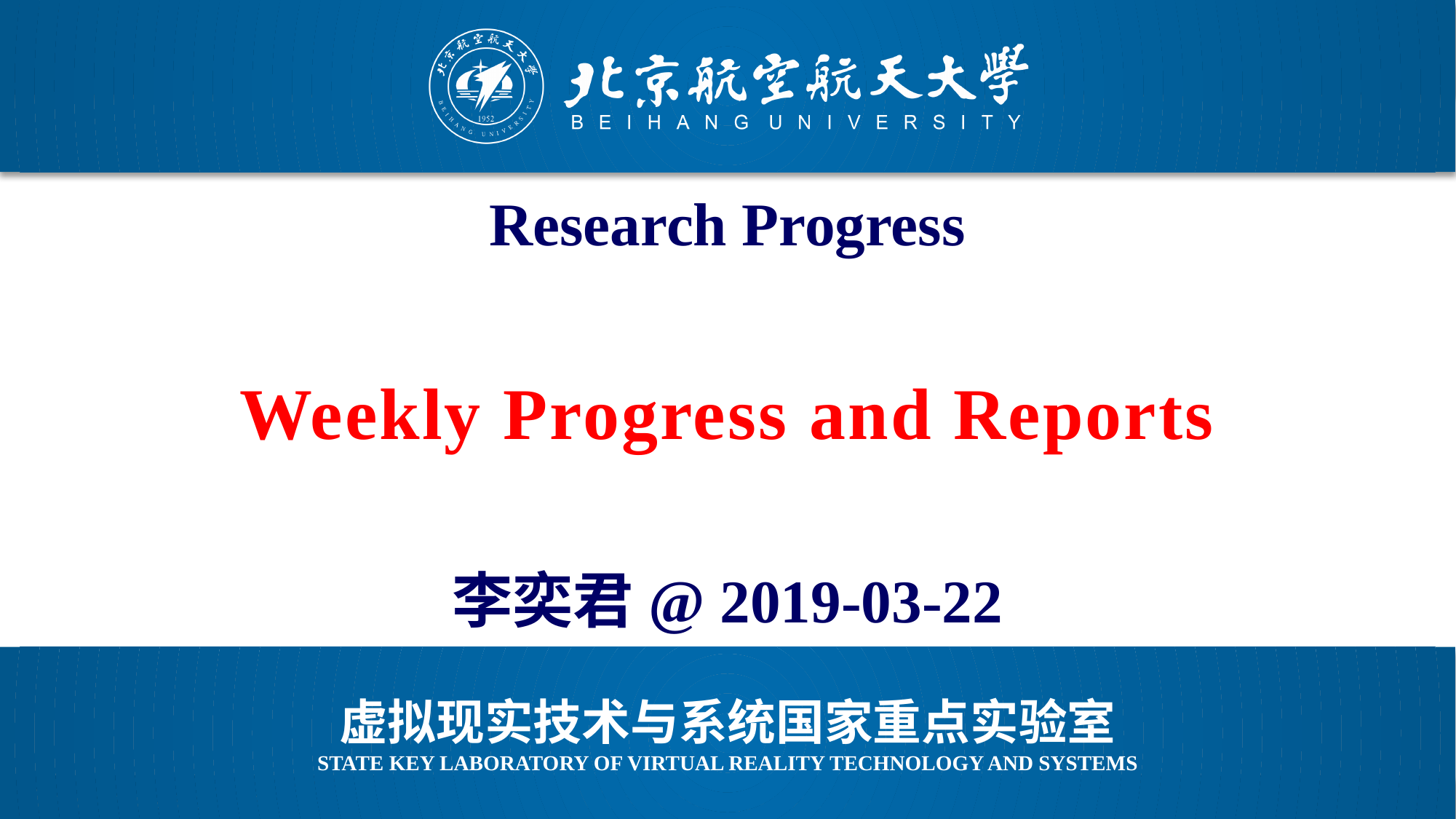

Research Progress
Weekly Progress and Reports
李奕君@ 2019-03-22